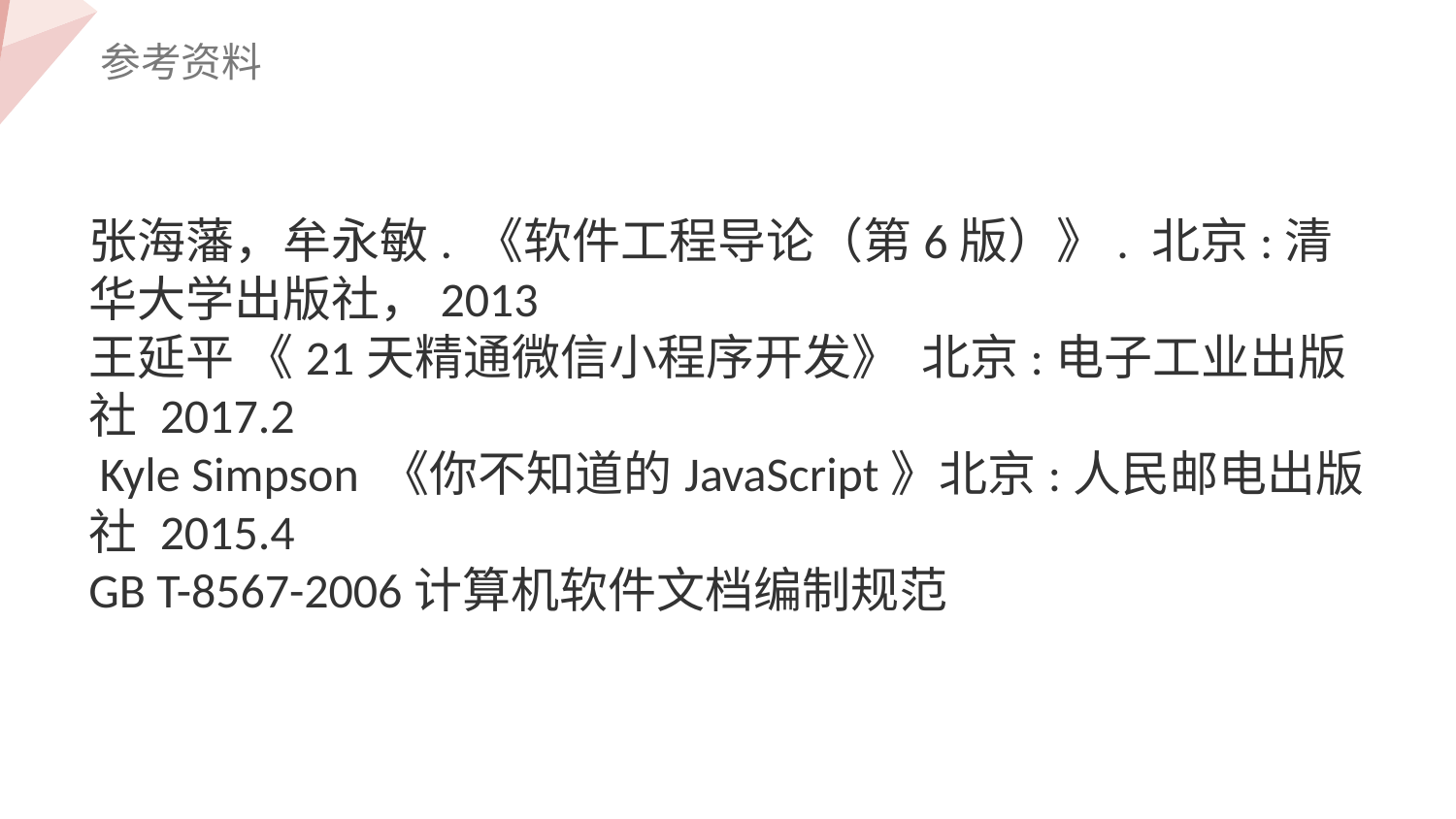

参考资料
张海藩，牟永敏. 《软件工程导论（第6版）》. 北京:清华大学出版社，2013
王延平 《21天精通微信小程序开发》  北京:电子工业出版社 2017.2
 Kyle Simpson 《你不知道的JavaScript》北京:人民邮电出版社 2015.4
GB T-8567-2006计算机软件文档编制规范